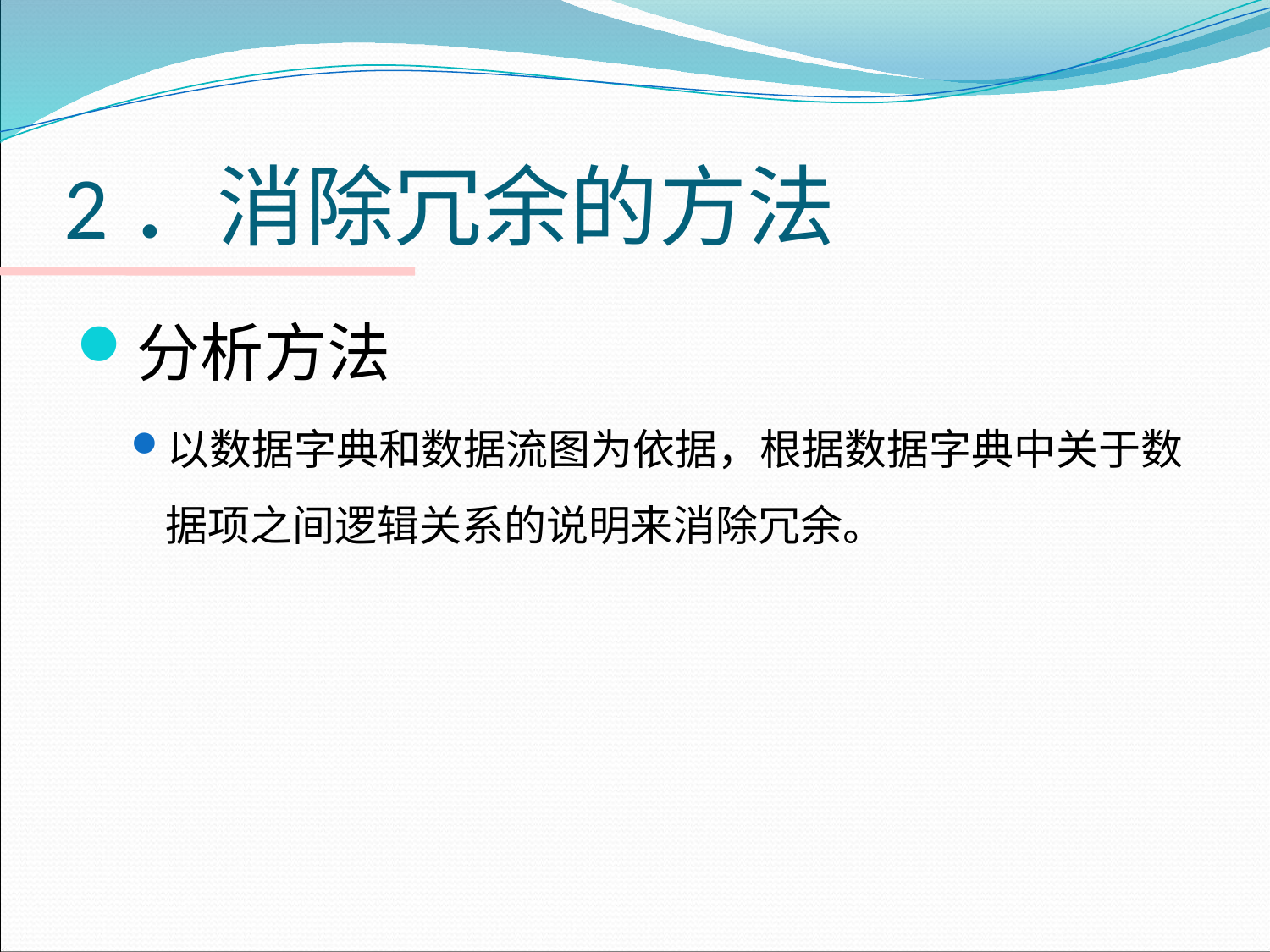

# 2．消除冗余的方法
分析方法
以数据字典和数据流图为依据，根据数据字典中关于数据项之间逻辑关系的说明来消除冗余。

733